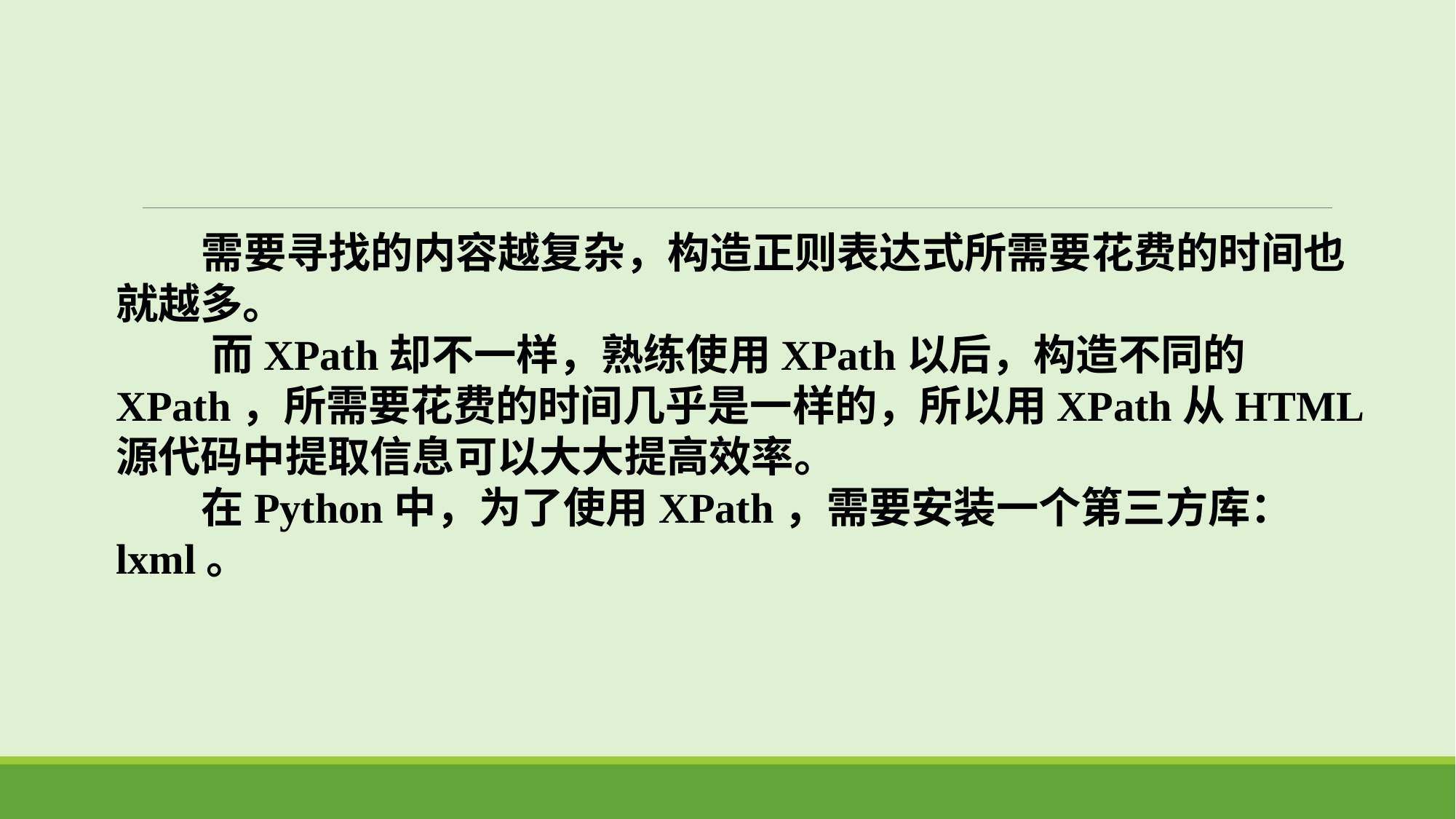

需要寻找的内容越复杂，构造正则表达式所需要花费的时间也就越多。
      而XPath却不一样，熟练使用XPath以后，构造不同的XPath，所需要花费的时间几乎是一样的，所以用XPath从HTML源代码中提取信息可以大大提高效率。
     在Python中，为了使用XPath，需要安装一个第三方库：lxml。